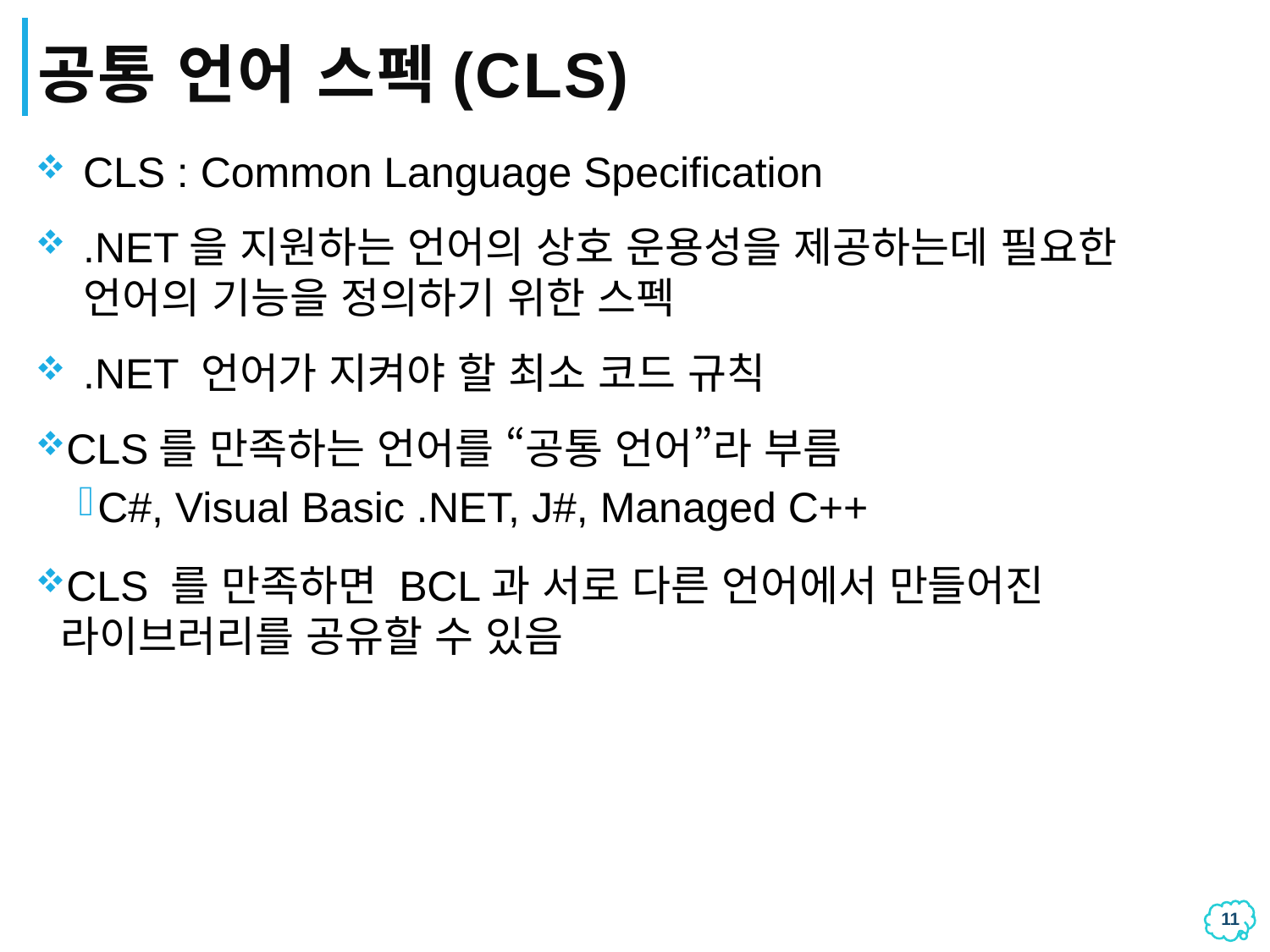

# 공통 언어 스펙(CLS)
CLS : Common Language Specification
.NET을 지원하는 언어의 상호 운용성을 제공하는데 필요한 언어의 기능을 정의하기 위한 스펙
.NET 언어가 지켜야 할 최소 코드 규칙
CLS를 만족하는 언어를 “공통 언어”라 부름
C#, Visual Basic .NET, J#, Managed C++
CLS 를 만족하면 BCL과 서로 다른 언어에서 만들어진 라이브러리를 공유할 수 있음
11